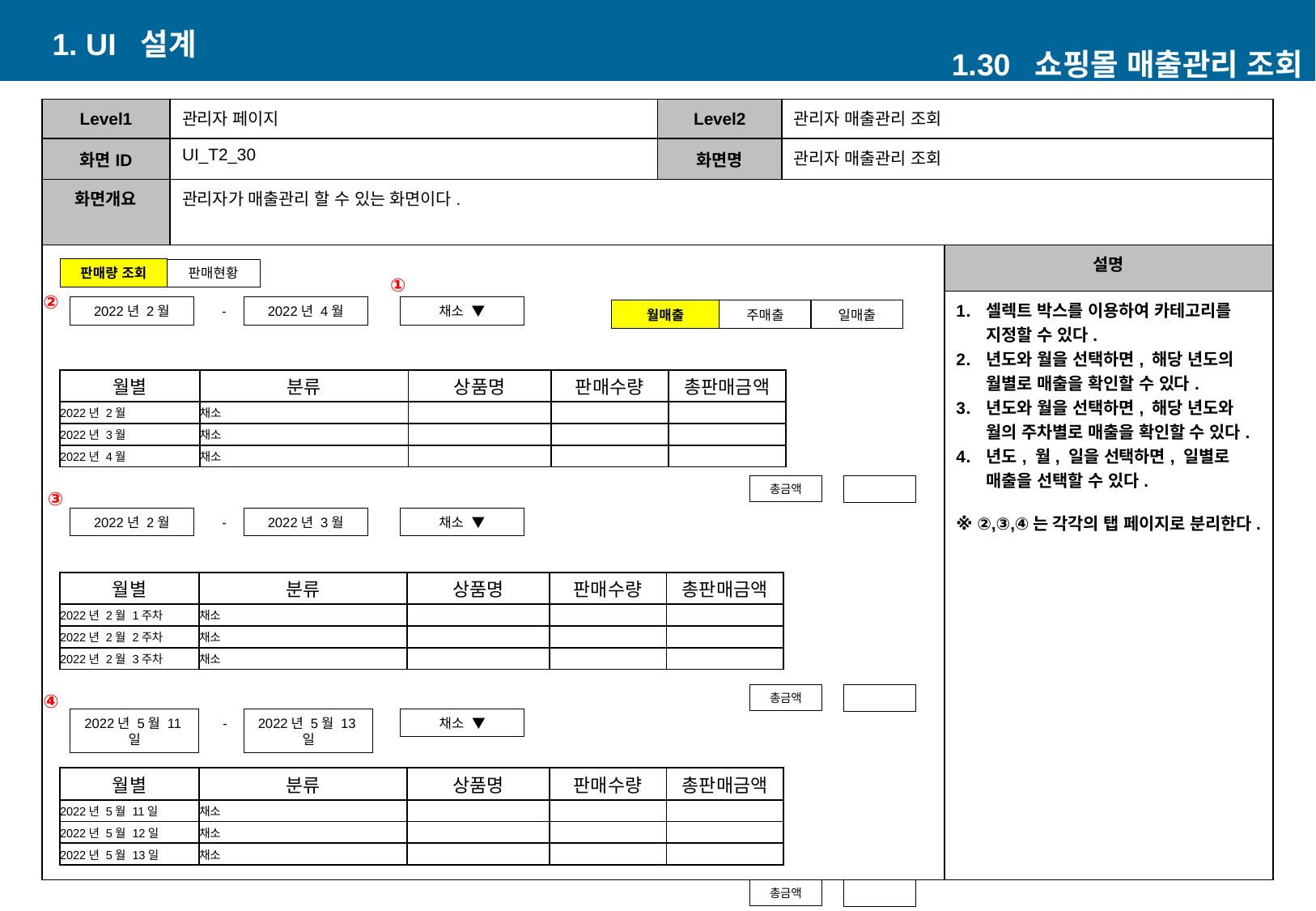

1. UI  설계
1.30  쇼핑몰 매출관리 조회
| Level1 | 관리자 페이지 | Level2 | 관리자 매출관리 조회 |  |
| --- | --- | --- | --- | --- |
| 화면ID | UI\_T2\_30 | 화면명 | 관리자 매출관리 조회 |  |
| 화면개요 | 관리자가 매출관리 할 수 있는 화면이다. |  |  |  |
|  |  |  |  | 설명 |
|  |  |  |  | 셀렉트 박스를 이용하여 카테고리를 지정할 수 있다. 년도와 월을 선택하면, 해당 년도의 월별로 매출을 확인할 수 있다. 년도와 월을 선택하면, 해당 년도와 월의 주차별로 매출을 확인할 수 있다. 년도, 월, 일을 선택하면, 일별로 매출을 선택할 수 있다. ※ ②,③,④는 각각의 탭 페이지로 분리한다. |
판매량 조회
판매현황
①
②
2022년 2월
-
2022년 4월
채소  ▼
월매출
주매출
일매출
| 월별 | 분류 | 상품명 | 판매수량 | 총판매금액 |
| --- | --- | --- | --- | --- |
| 2022년 2월 | 채소 |  |  |  |
| 2022년 3월 | 채소 |  |  |  |
| 2022년 4월 | 채소 |  |  |  |
총금액

③
2022년 2월
-
2022년 3월
채소  ▼
| 월별 | 분류 | 상품명 | 판매수량 | 총판매금액 |
| --- | --- | --- | --- | --- |
| 2022년 2월 1주차 | 채소 |  |  |  |
| 2022년 2월 2주차 | 채소 |  |  |  |
| 2022년 2월 3주차 | 채소 |  |  |  |
④
총금액

2022년 5월 11일
-
2022년 5월 13일
채소  ▼
| 월별 | 분류 | 상품명 | 판매수량 | 총판매금액 |
| --- | --- | --- | --- | --- |
| 2022년 5월 11일 | 채소 |  |  |  |
| 2022년 5월 12일 | 채소 |  |  |  |
| 2022년 5월 13일 | 채소 |  |  |  |
총금액